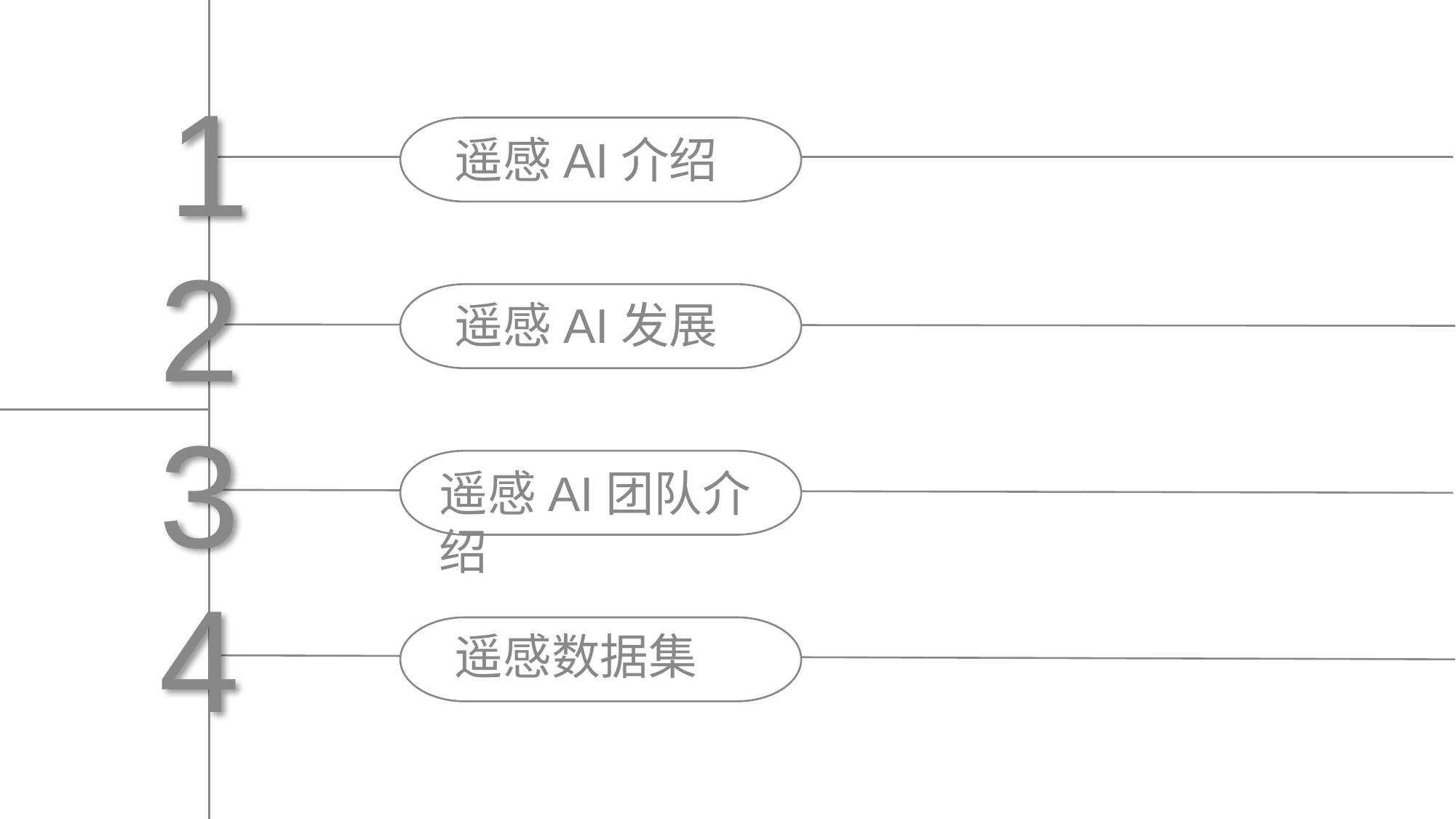

1

遥感AI介绍
2

遥感AI发展
3

遥感AI团队介绍
4

遥感数据集